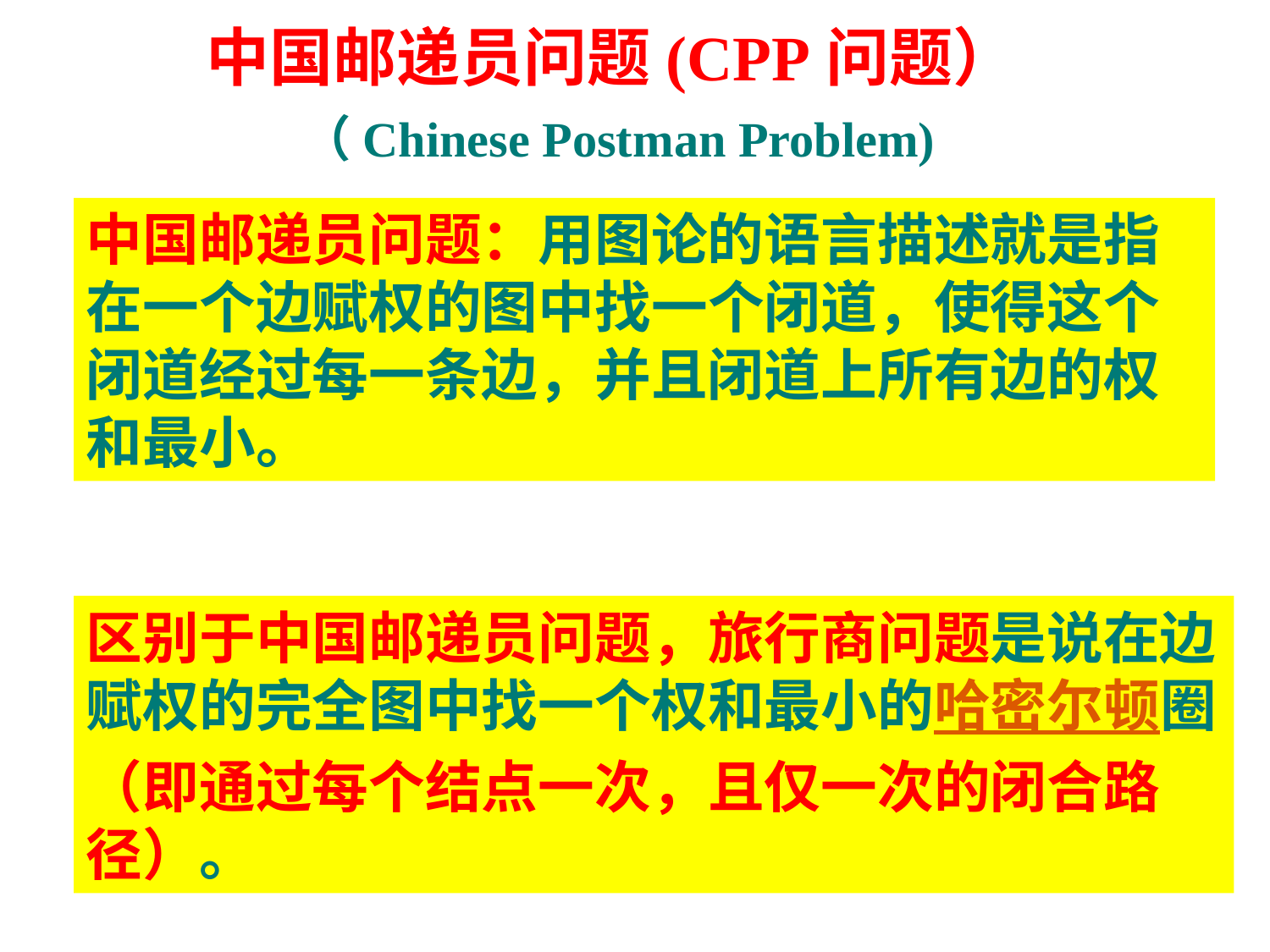

中国邮递员问题(CPP问题）
（Chinese Postman Problem)
中国邮递员问题：用图论的语言描述就是指在一个边赋权的图中找一个闭道，使得这个闭道经过每一条边，并且闭道上所有边的权和最小。
区别于中国邮递员问题，旅行商问题是说在边赋权的完全图中找一个权和最小的哈密尔顿圈（即通过每个结点一次，且仅一次的闭合路径）。